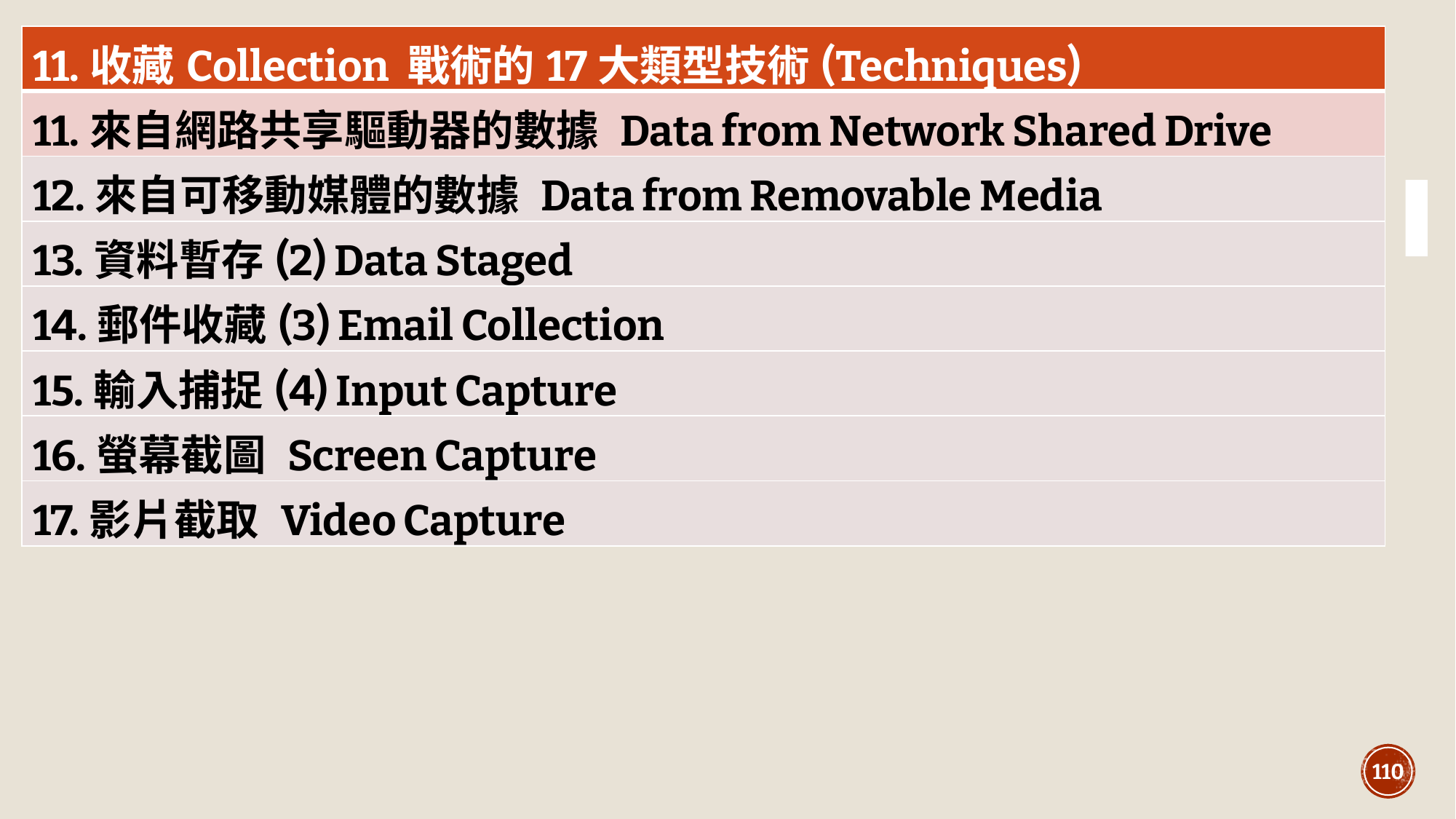

| 11.收藏Collection 戰術的17大類型技術(Techniques) |
| --- |
| 11.來自網路共享驅動器的數據 Data from Network Shared Drive |
| 12.來自可移動媒體的數據 Data from Removable Media |
| 13.資料暫存(2) Data Staged |
| 14.郵件收藏(3) Email Collection |
| 15.輸入捕捉(4) Input Capture |
| 16.螢幕截圖 Screen Capture |
| 17.影片截取 Video Capture |

110